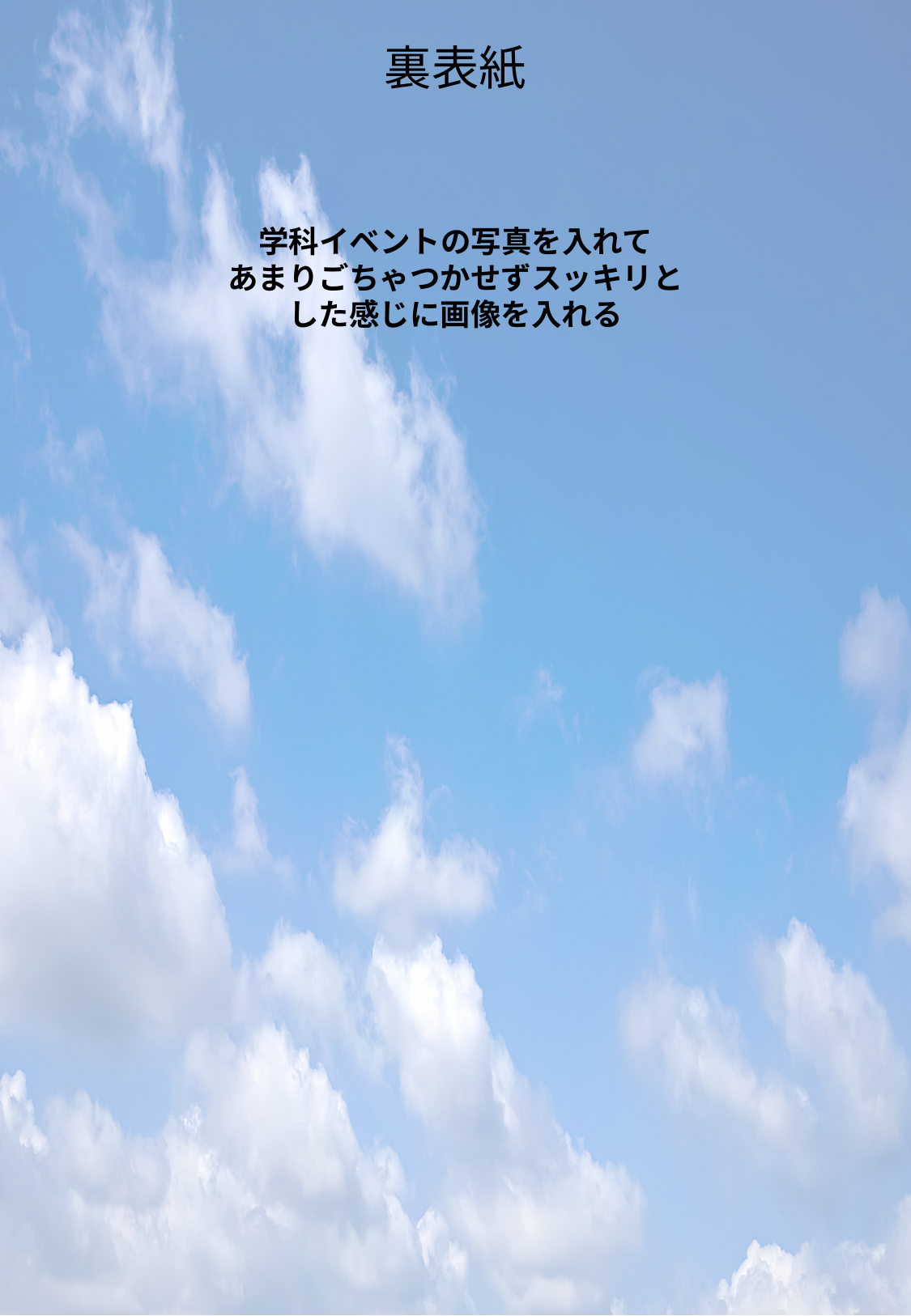

裏表紙
学科イベントの写真を入れて
あまりごちゃつかせずスッキリと
した感じに画像を入れる